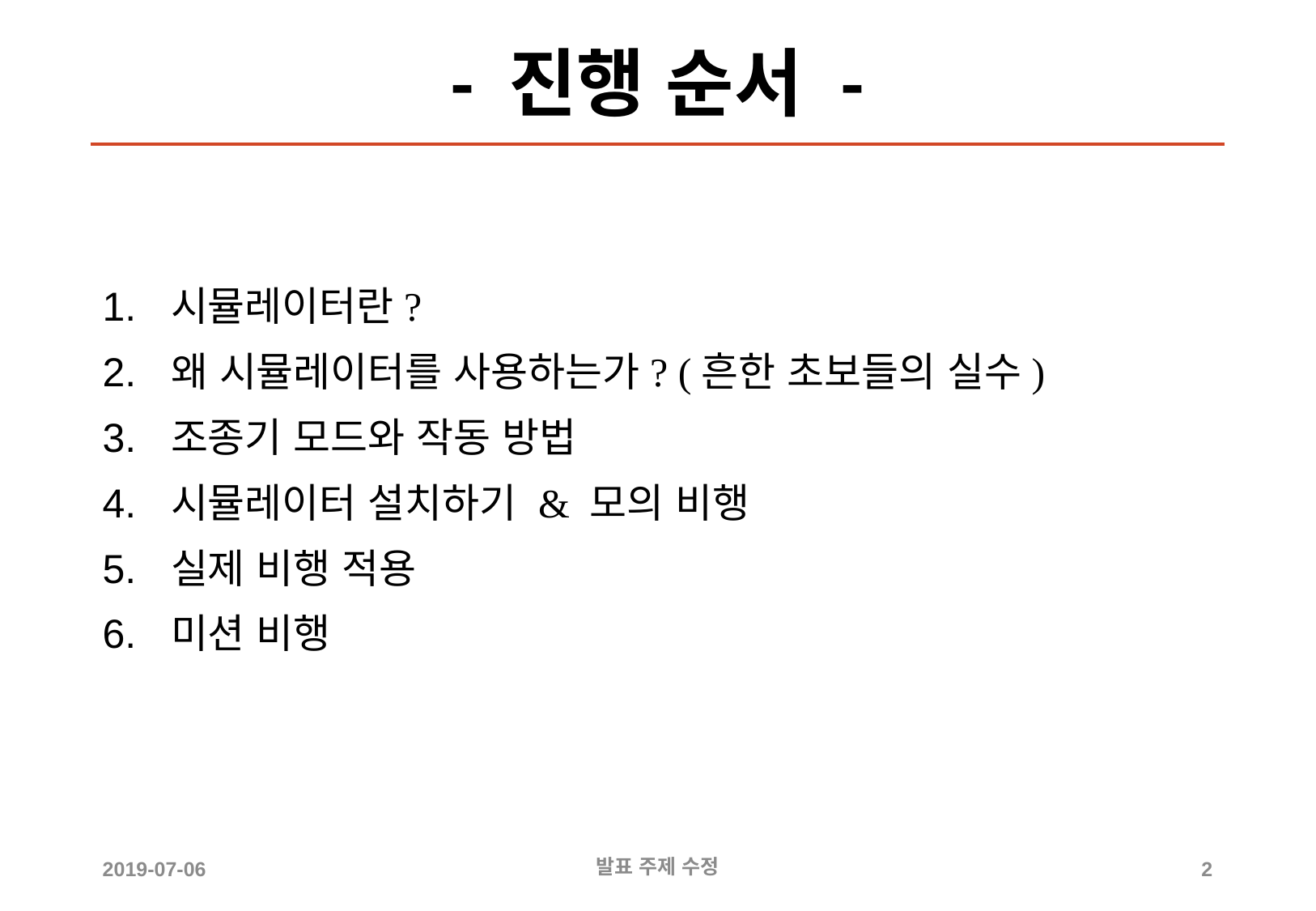

# - 진행 순서 -
시뮬레이터란?
왜 시뮬레이터를 사용하는가? (흔한 초보들의 실수)
조종기 모드와 작동 방법
시뮬레이터 설치하기 & 모의 비행
실제 비행 적용
미션 비행

2019-07-06
발표 주제 수정
2